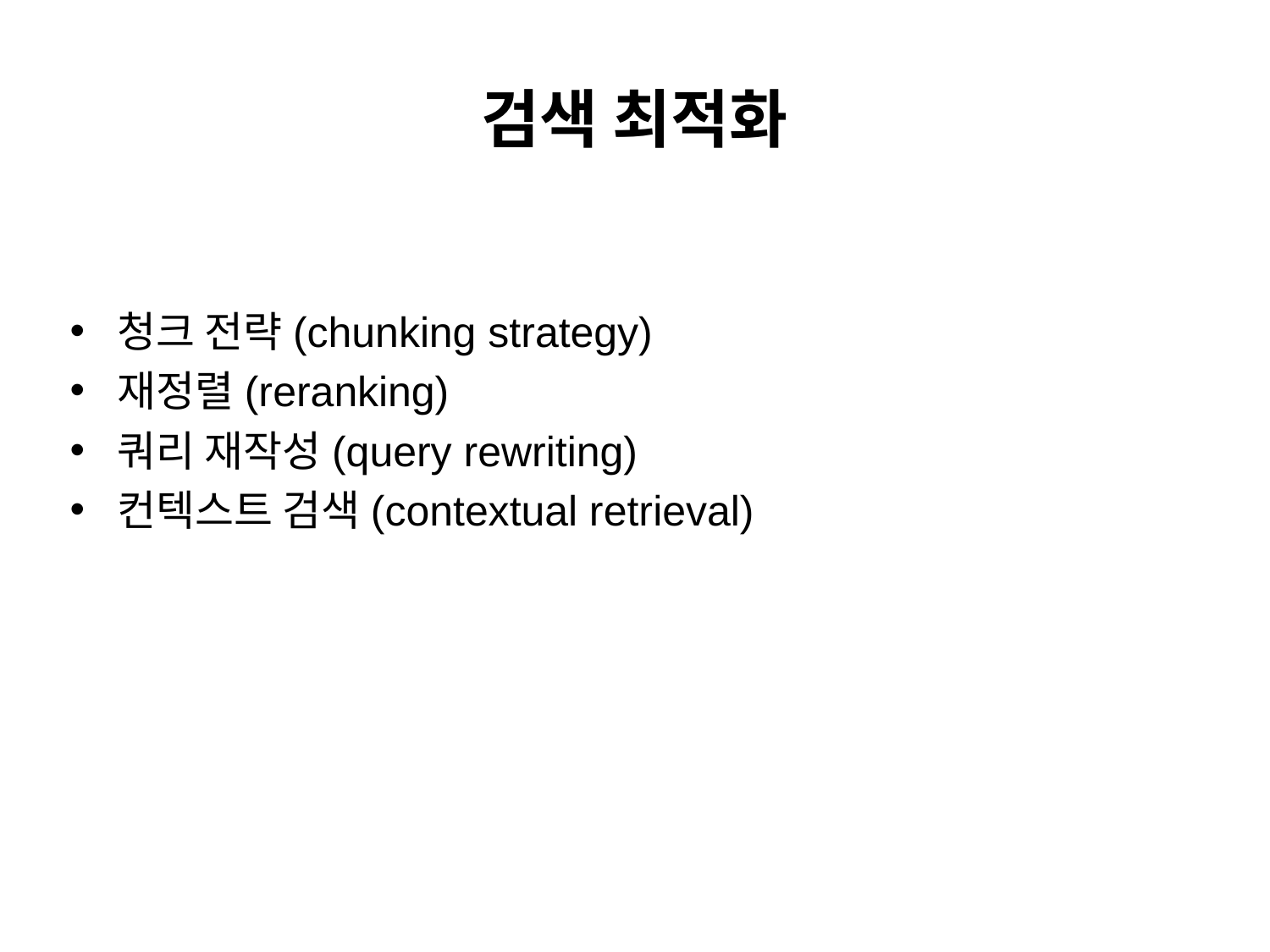

# 검색 최적화

청크 전략(chunking strategy)
재정렬(reranking)
쿼리 재작성(query rewriting)
컨텍스트 검색(contextual retrieval)